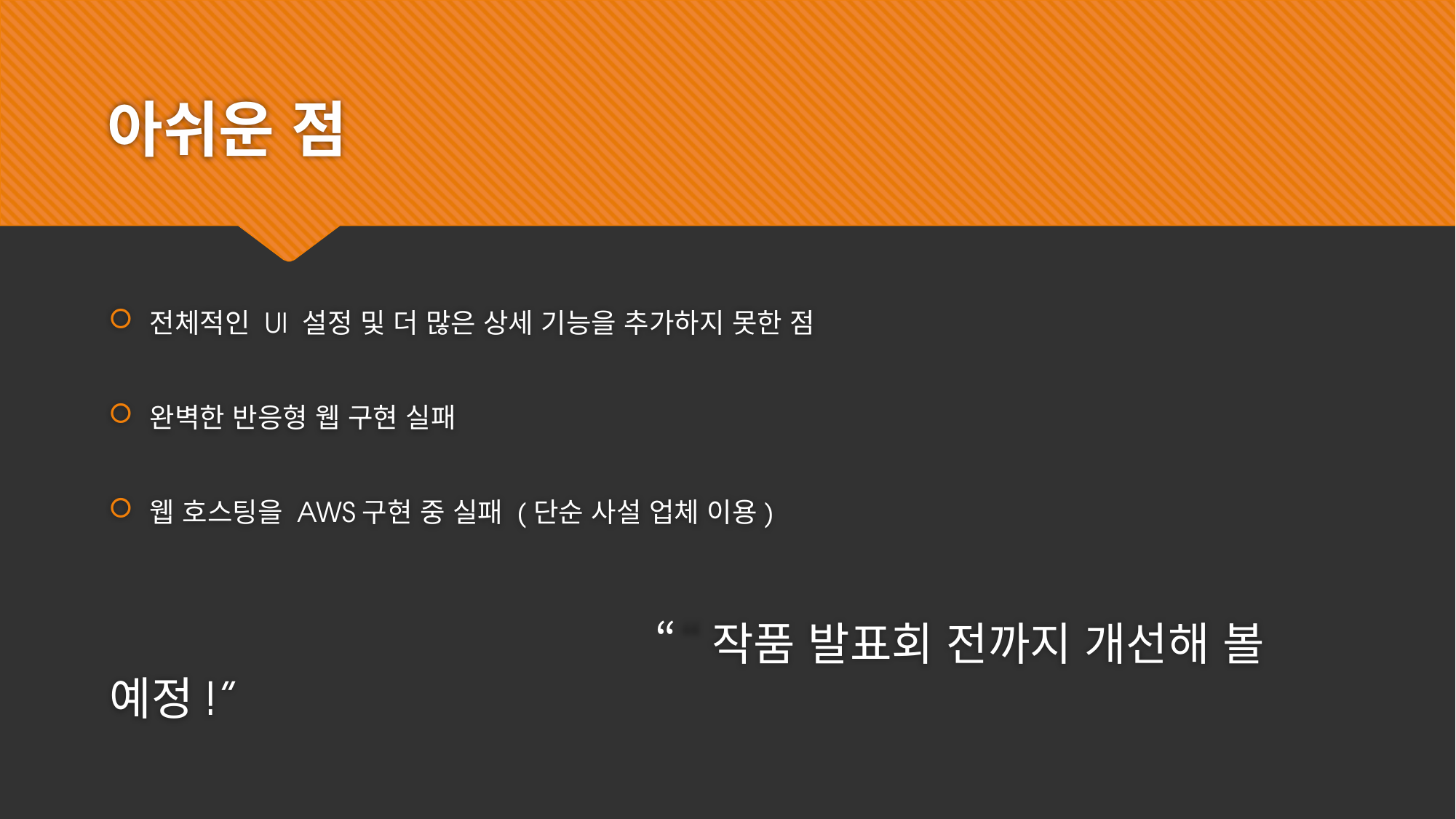

# 아쉬운 점
전체적인 UI 설정 및 더 많은 상세 기능을 추가하지 못한 점

완벽한 반응형 웹 구현 실패

웹 호스팅을 AWS구현 중 실패 (단순 사설 업체 이용)

					“작품 발표회 전까지 개선해 볼 예정!”